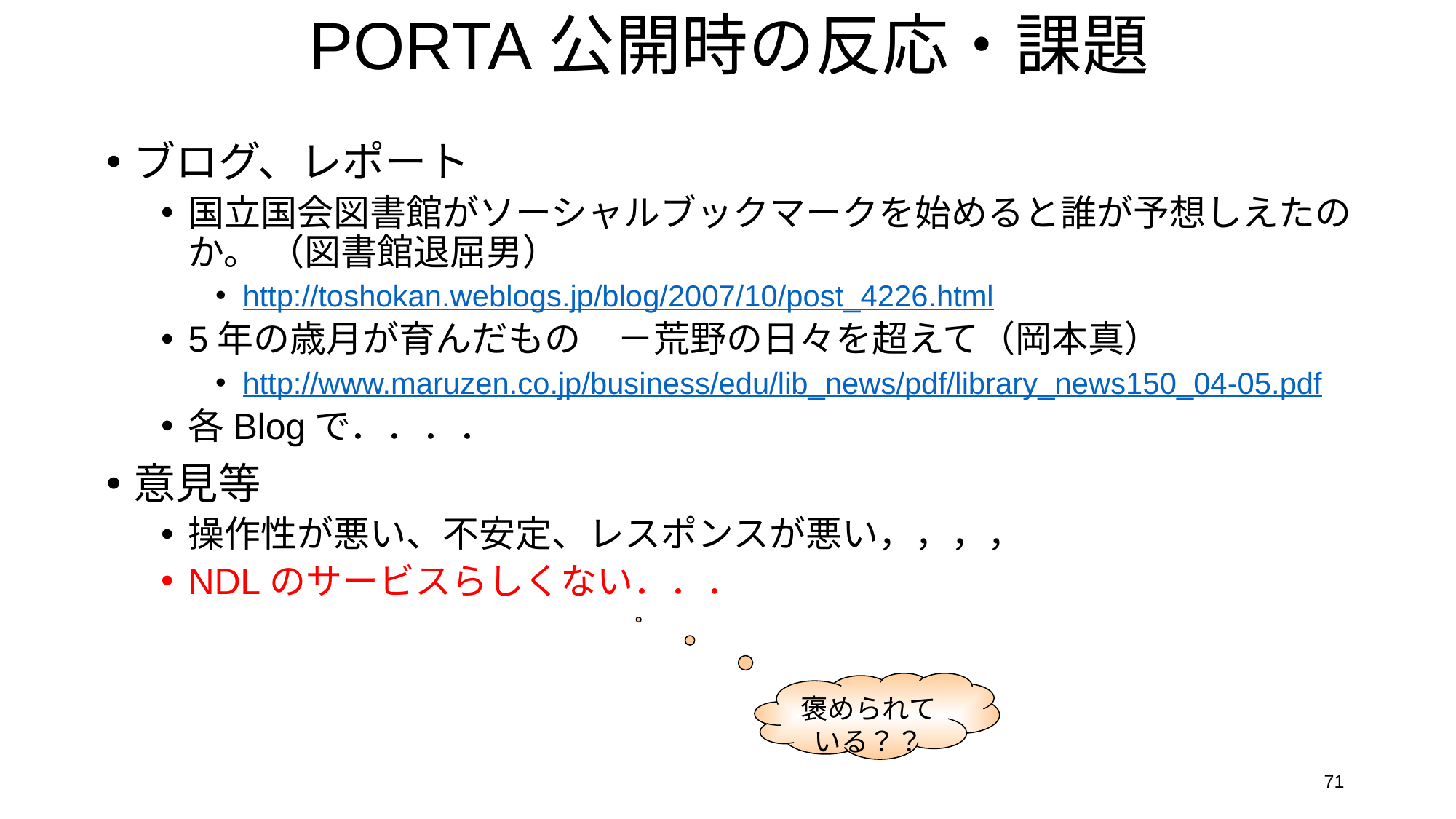

# PORTA公開時の反応・課題
ブログ、レポート
国立国会図書館がソーシャルブックマークを始めると誰が予想しえたのか。 （図書館退屈男）
http://toshokan.weblogs.jp/blog/2007/10/post_4226.html
5年の歳月が育んだもの　－荒野の日々を超えて（岡本真）
http://www.maruzen.co.jp/business/edu/lib_news/pdf/library_news150_04-05.pdf
各Blogで．．．．
意見等
操作性が悪い、不安定、レスポンスが悪い，，，，
NDLのサービスらしくない．．．
褒められている？？
71